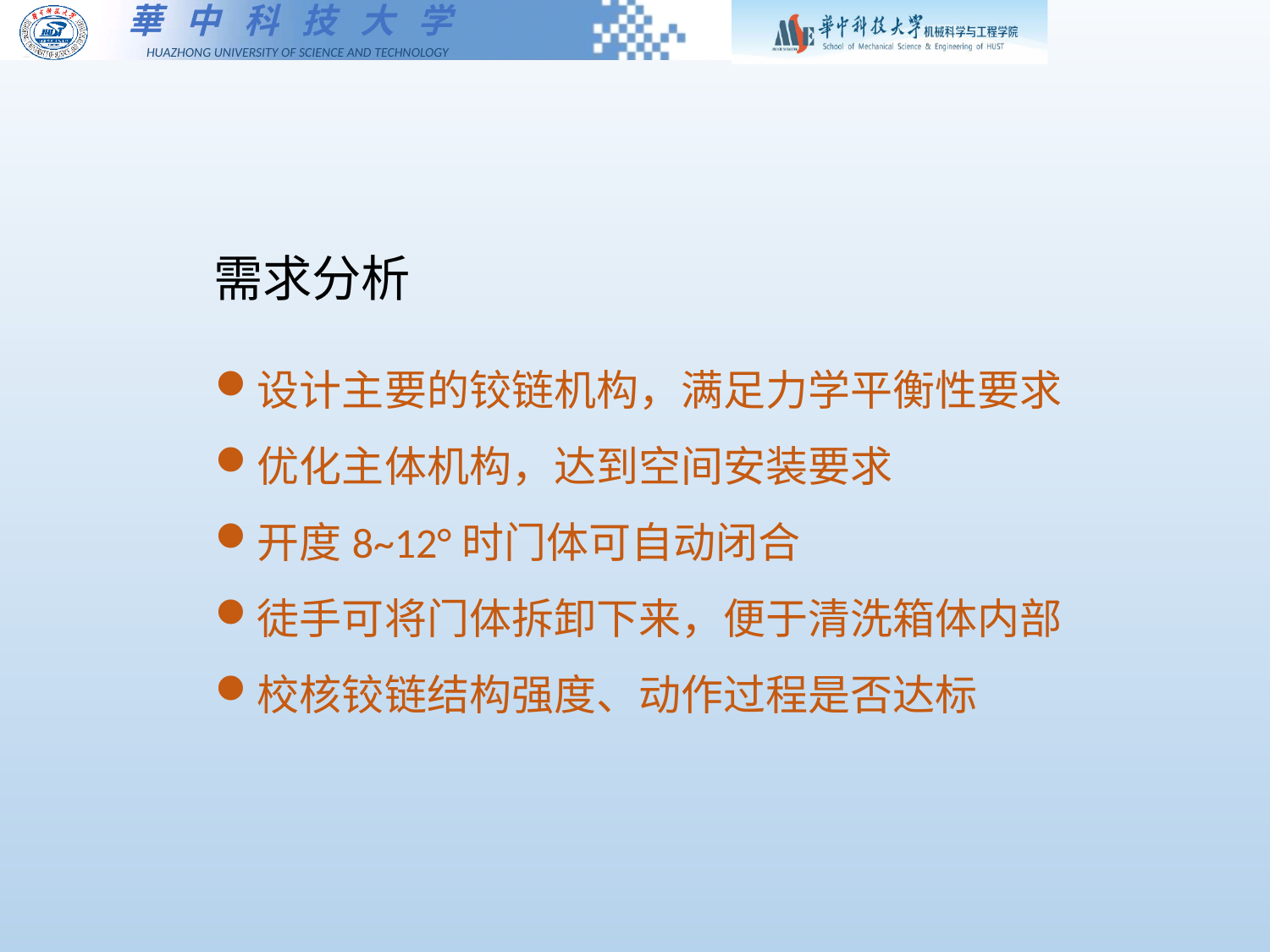

需求分析
设计主要的铰链机构，满足力学平衡性要求
优化主体机构，达到空间安装要求
开度8~12°时门体可自动闭合
徒手可将门体拆卸下来，便于清洗箱体内部
校核铰链结构强度、动作过程是否达标